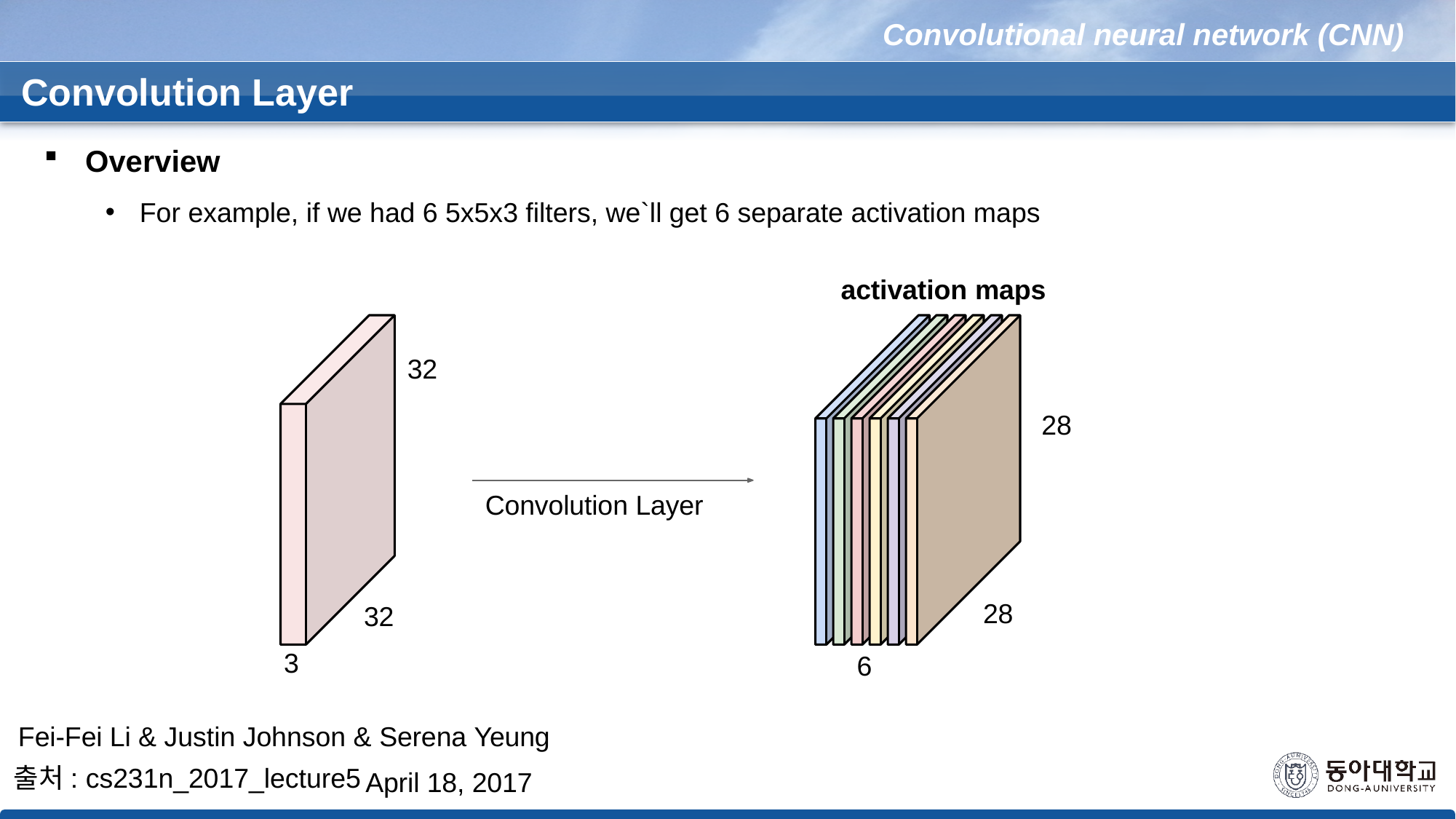

Convolutional neural network (CNN)
 Convolution Layer
Overview
For example, if we had 6 5x5x3 filters, we`ll get 6 separate activation maps
activation maps

32
28

Convolution Layer
28
32
3
6
Fei-Fei Li & Justin Johnson & Serena Yeung
출처: cs231n_2017_lecture5
April 18, 2017